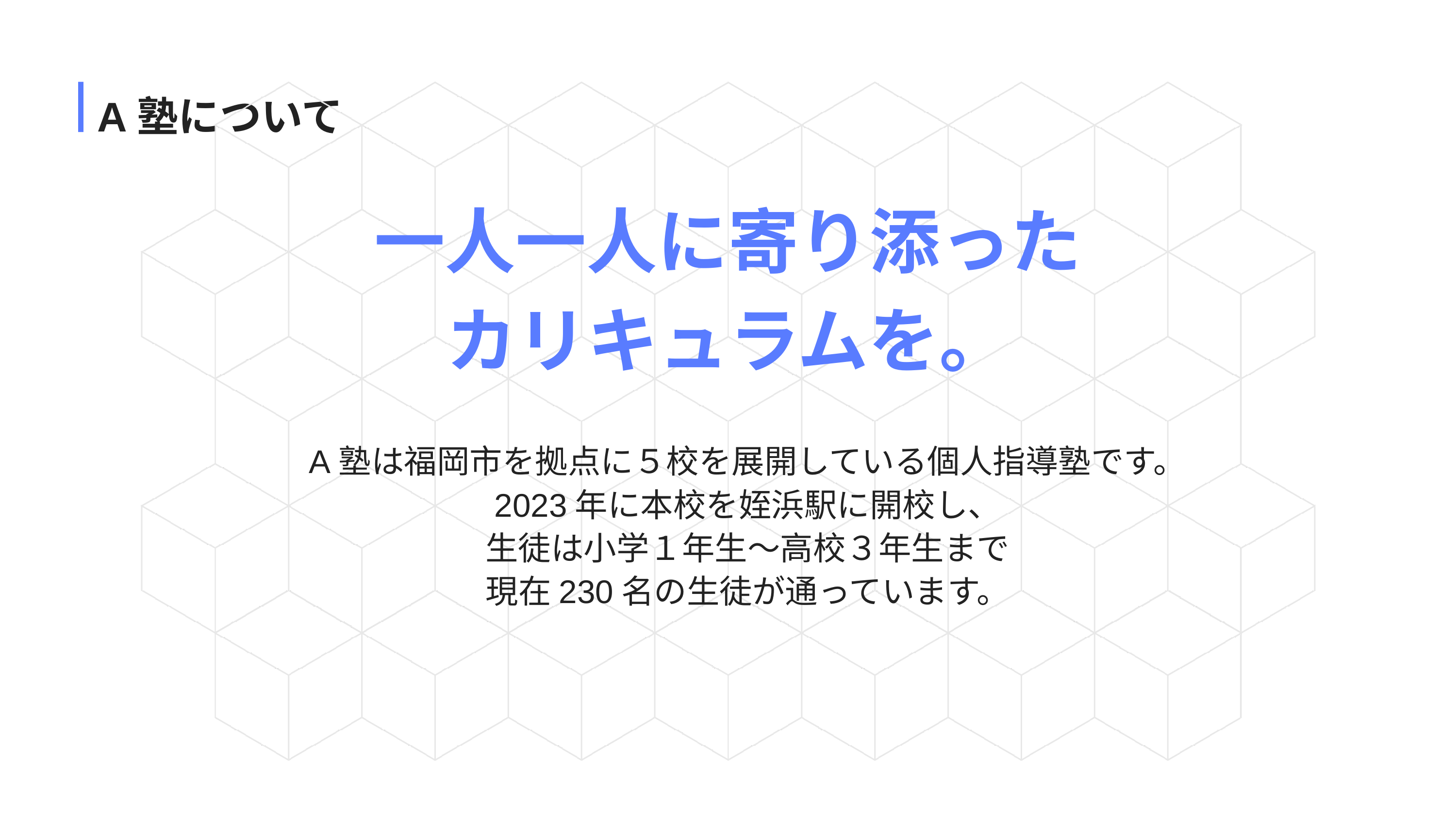

A塾について

一人一人に寄り添った
カリキュラムを。
A塾は福岡市を拠点に５校を展開している個人指導塾です。
2023年に本校を姪浜駅に開校し、
生徒は小学１年生～高校３年生まで
現在230名の生徒が通っています。